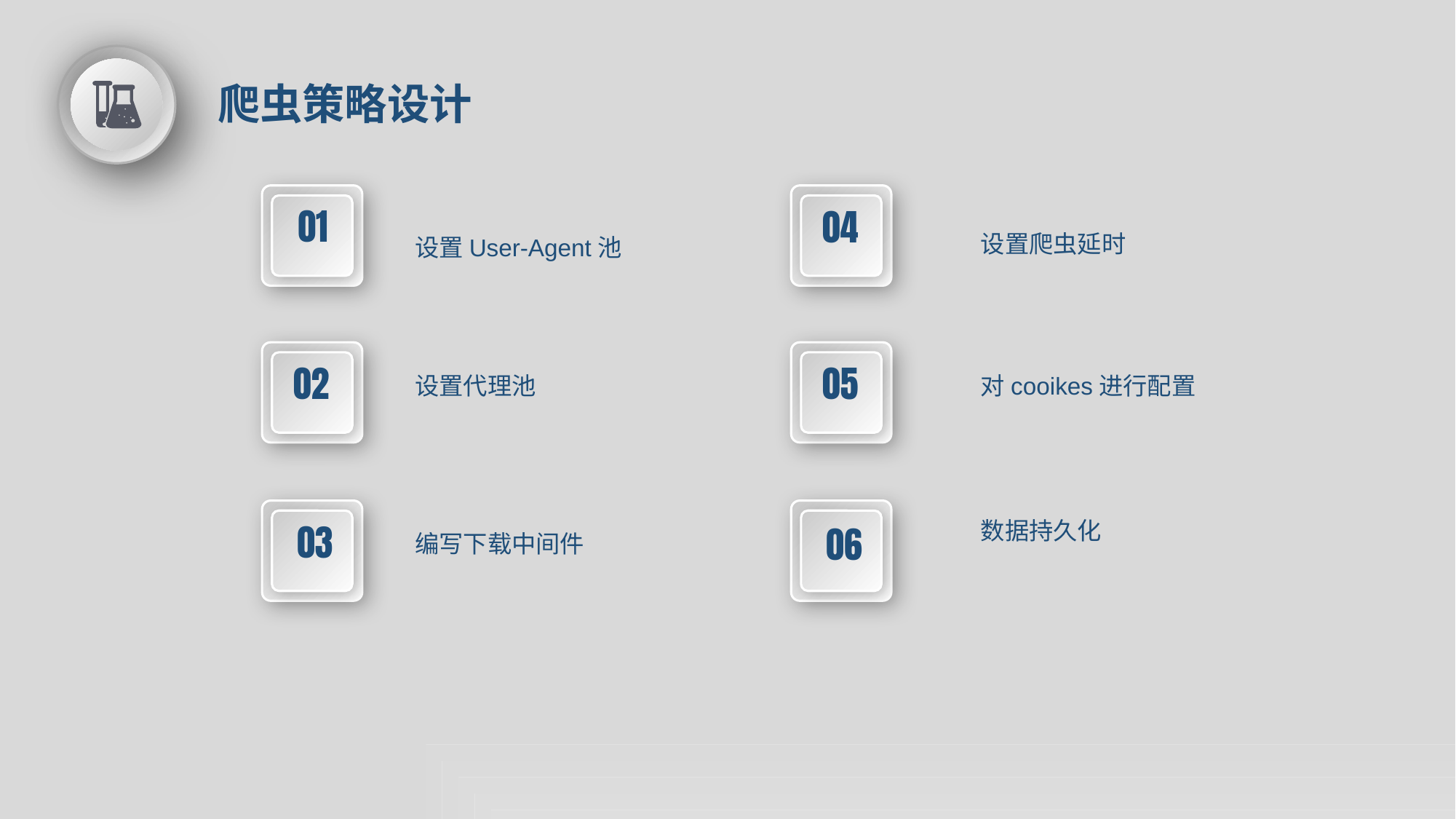

爬虫策略设计

01

04
设置爬虫延时
设置User-Agent池

02

05
设置代理池
对cooikes进行配置

03

06
数据持久化
编写下载中间件